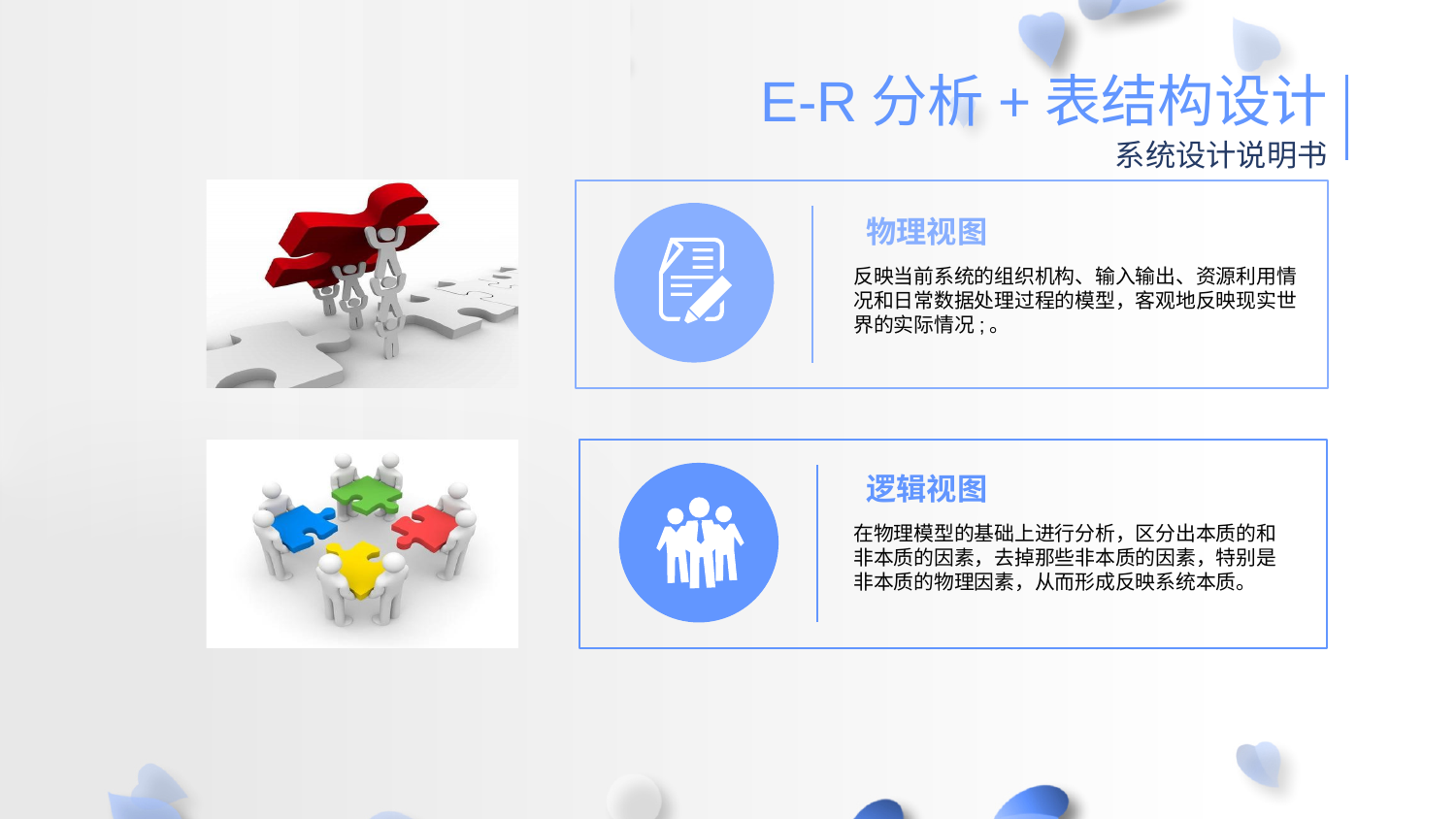

E-R分析+表结构设计
系统设计说明书

物理视图
反映当前系统的组织机构、输入输出、资源利用情况和日常数据处理过程的模型，客观地反映现实世界的实际情况;。

逻辑视图

在物理模型的基础上进行分析，区分出本质的和非本质的因素，去掉那些非本质的因素，特别是非本质的物理因素，从而形成反映系统本质。